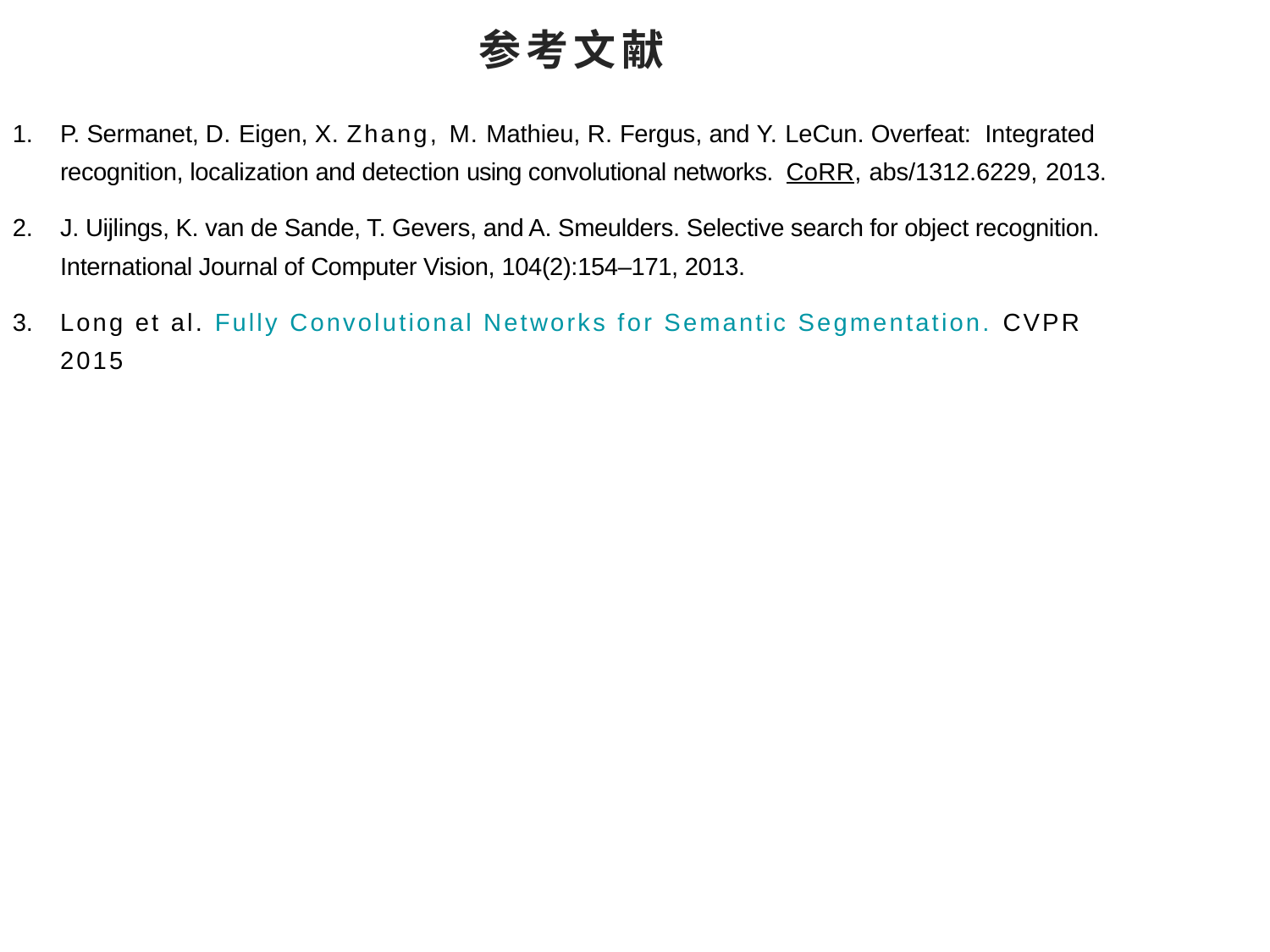

# 参考文献
P. Sermanet, D. Eigen, X. Zhang, M. Mathieu, R. Fergus, and Y. LeCun. Overfeat:  Integrated recognition, localization and detection using convolutional networks.  CoRR, abs/1312.6229, 2013.
J. Uijlings, K. van de Sande, T. Gevers, and A. Smeulders. Selective search for object recognition. International Journal of Computer Vision, 104(2):154–171, 2013.
Long et al. Fully Convolutional Networks for Semantic Segmentation. CVPR 2015